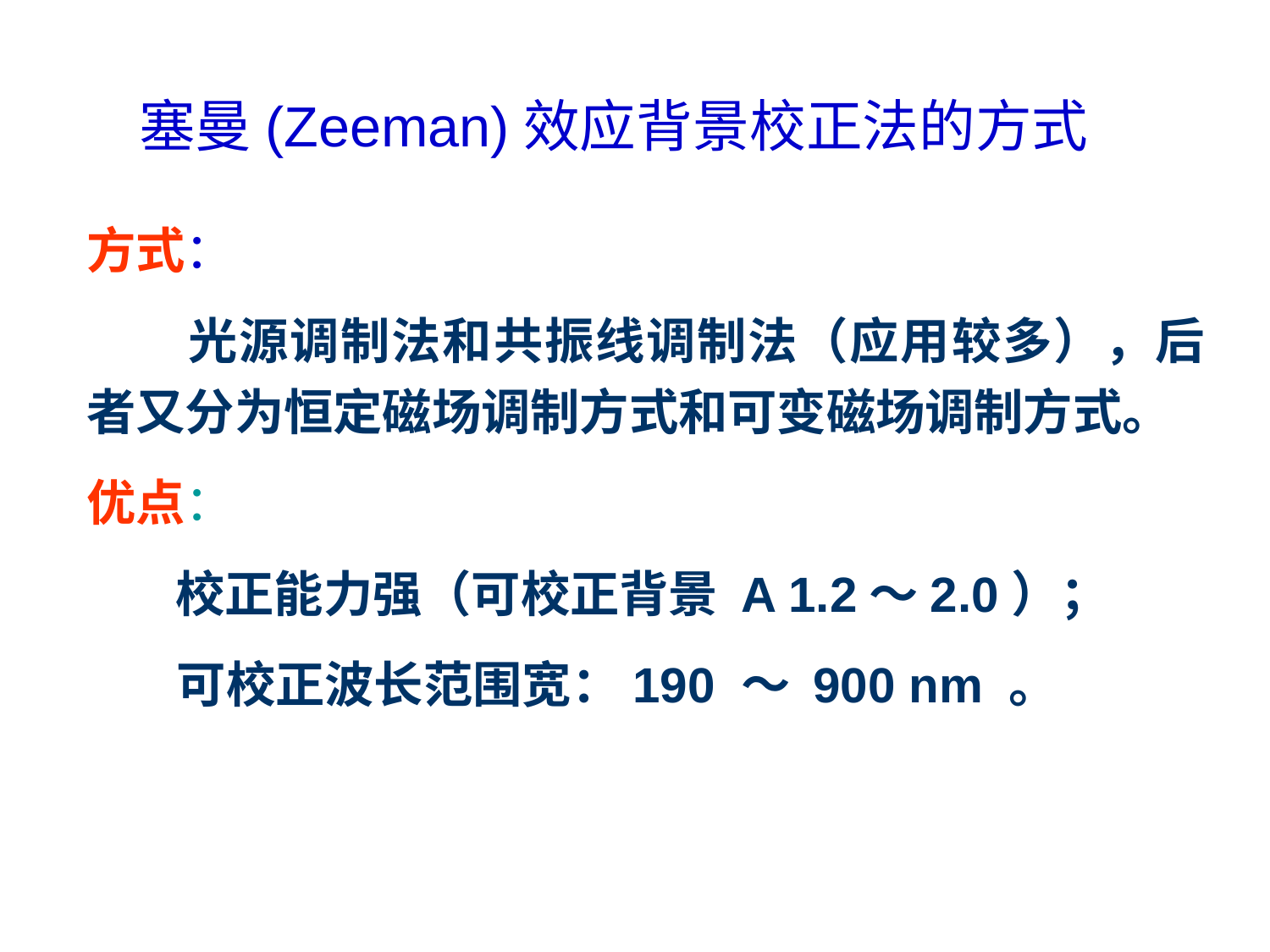

塞曼(Zeeman)效应背景校正法的方式
方式：
       光源调制法和共振线调制法（应用较多），后者又分为恒定磁场调制方式和可变磁场调制方式。
优点：
       校正能力强（可校正背景 A 1.2～2.0）；
       可校正波长范围宽：190 ～ 900 nm 。